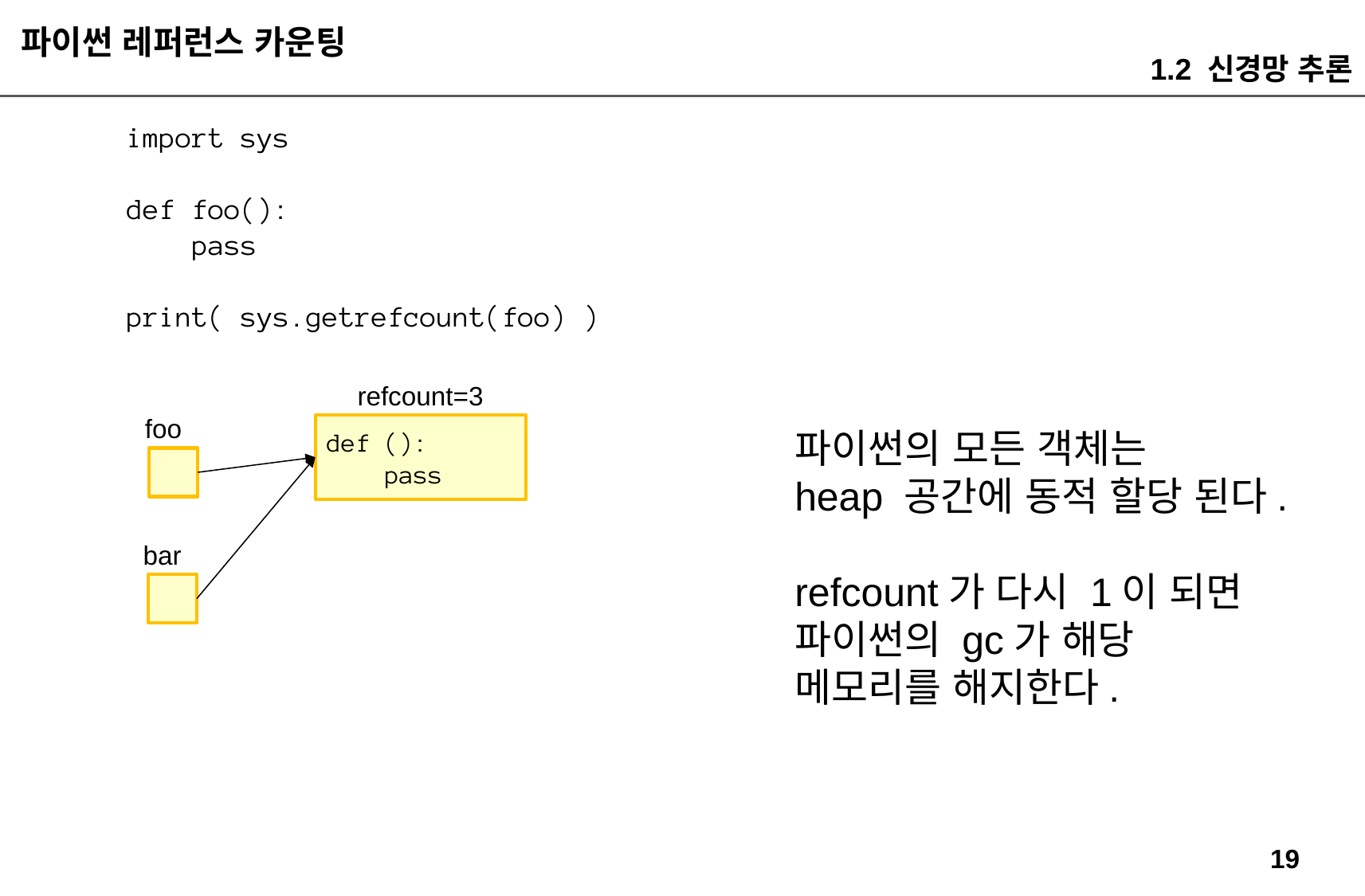

파이썬 레퍼런스 카운팅
1.2 신경망 추론
import sys

def foo():
    pass

print( sys.getrefcount(foo) )
refcount=3
foo
def ():
    pass
파이썬의 모든 객체는
heap 공간에 동적 할당 된다.

refcount가 다시 1이 되면
파이썬의 gc가 해당
메모리를 해지한다.

bar